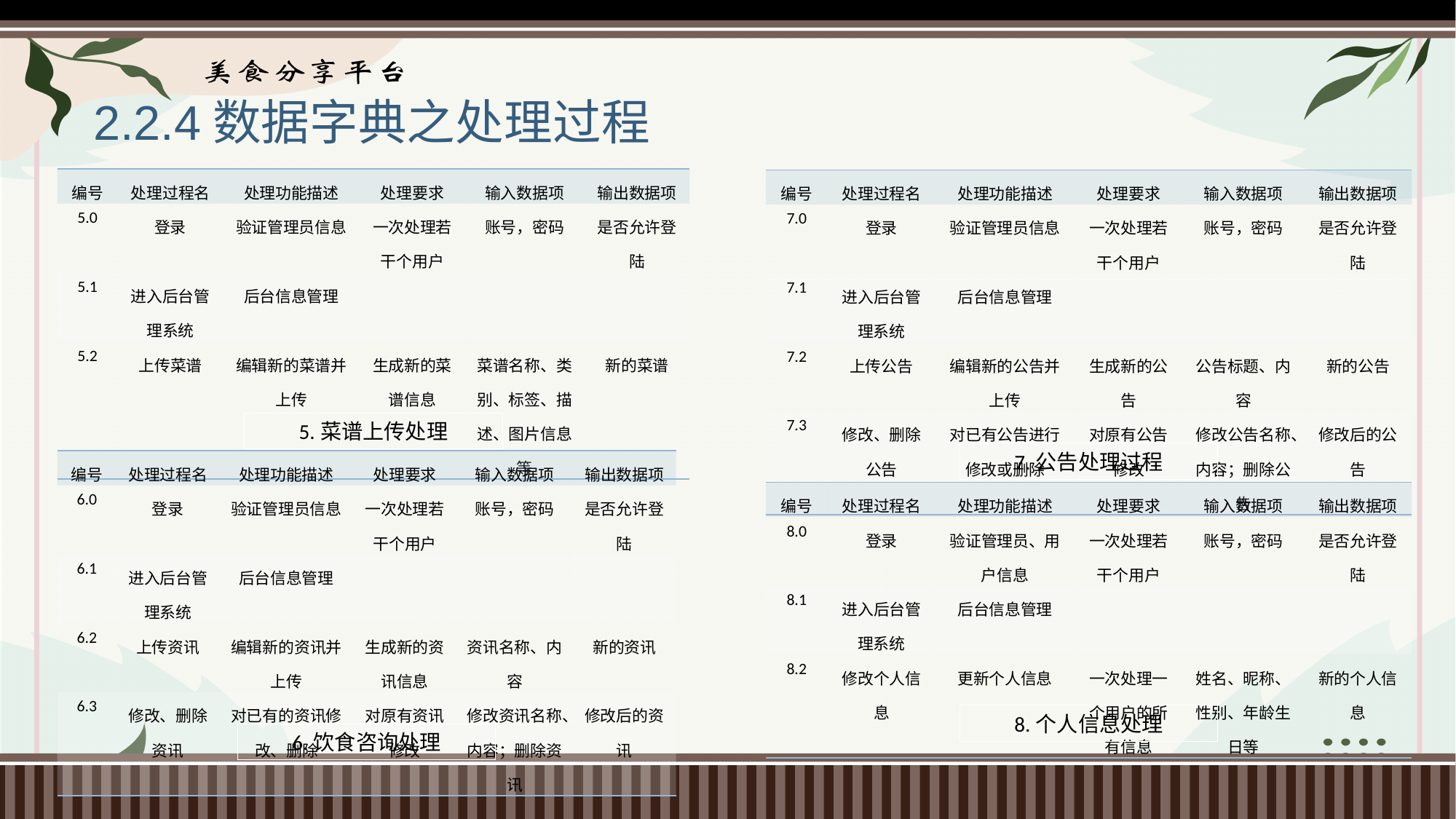

# 2.2.4数据字典之处理过程
| 编号 | 处理过程名 | 处理功能描述 | 处理要求 | 输入数据项 | 输出数据项 |
| --- | --- | --- | --- | --- | --- |
| 5.0 | 登录 | 验证管理员信息 | 一次处理若干个用户 | 账号，密码 | 是否允许登陆 |
| 5.1 | 进入后台管理系统 | 后台信息管理 |  |  |  |
| 5.2 | 上传菜谱 | 编辑新的菜谱并上传 | 生成新的菜谱信息 | 菜谱名称、类别、标签、描述、图片信息等 | 新的菜谱 |
| 编号 | 处理过程名 | 处理功能描述 | 处理要求 | 输入数据项 | 输出数据项 |
| --- | --- | --- | --- | --- | --- |
| 7.0 | 登录 | 验证管理员信息 | 一次处理若干个用户 | 账号，密码 | 是否允许登陆 |
| 7.1 | 进入后台管理系统 | 后台信息管理 |  |  |  |
| 7.2 | 上传公告 | 编辑新的公告并上传 | 生成新的公告 | 公告标题、内容 | 新的公告 |
| 7.3 | 修改、删除公告 | 对已有公告进行修改或删除 | 对原有公告修改 | 修改公告名称、内容；删除公告 | 修改后的公告 |

5.菜谱上传处理
7.公告处理过程
| 编号 | 处理过程名 | 处理功能描述 | 处理要求 | 输入数据项 | 输出数据项 |
| --- | --- | --- | --- | --- | --- |
| 6.0 | 登录 | 验证管理员信息 | 一次处理若干个用户 | 账号，密码 | 是否允许登陆 |
| 6.1 | 进入后台管理系统 | 后台信息管理 |  |  |  |
| 6.2 | 上传资讯 | 编辑新的资讯并上传 | 生成新的资讯信息 | 资讯名称、内容 | 新的资讯 |
| 6.3 | 修改、删除资讯 | 对已有的资讯修改、删除 | 对原有资讯修改 | 修改资讯名称、内容；删除资讯 | 修改后的资讯 |
| 编号 | 处理过程名 | 处理功能描述 | 处理要求 | 输入数据项 | 输出数据项 |
| --- | --- | --- | --- | --- | --- |
| 8.0 | 登录 | 验证管理员、用户信息 | 一次处理若干个用户 | 账号，密码 | 是否允许登陆 |
| 8.1 | 进入后台管理系统 | 后台信息管理 |  |  |  |
| 8.2 | 修改个人信息 | 更新个人信息 | 一次处理一个用户的所有信息 | 姓名、昵称、性别、年龄生日等 | 新的个人信息 |
8.个人信息处理
6.饮食咨询处理